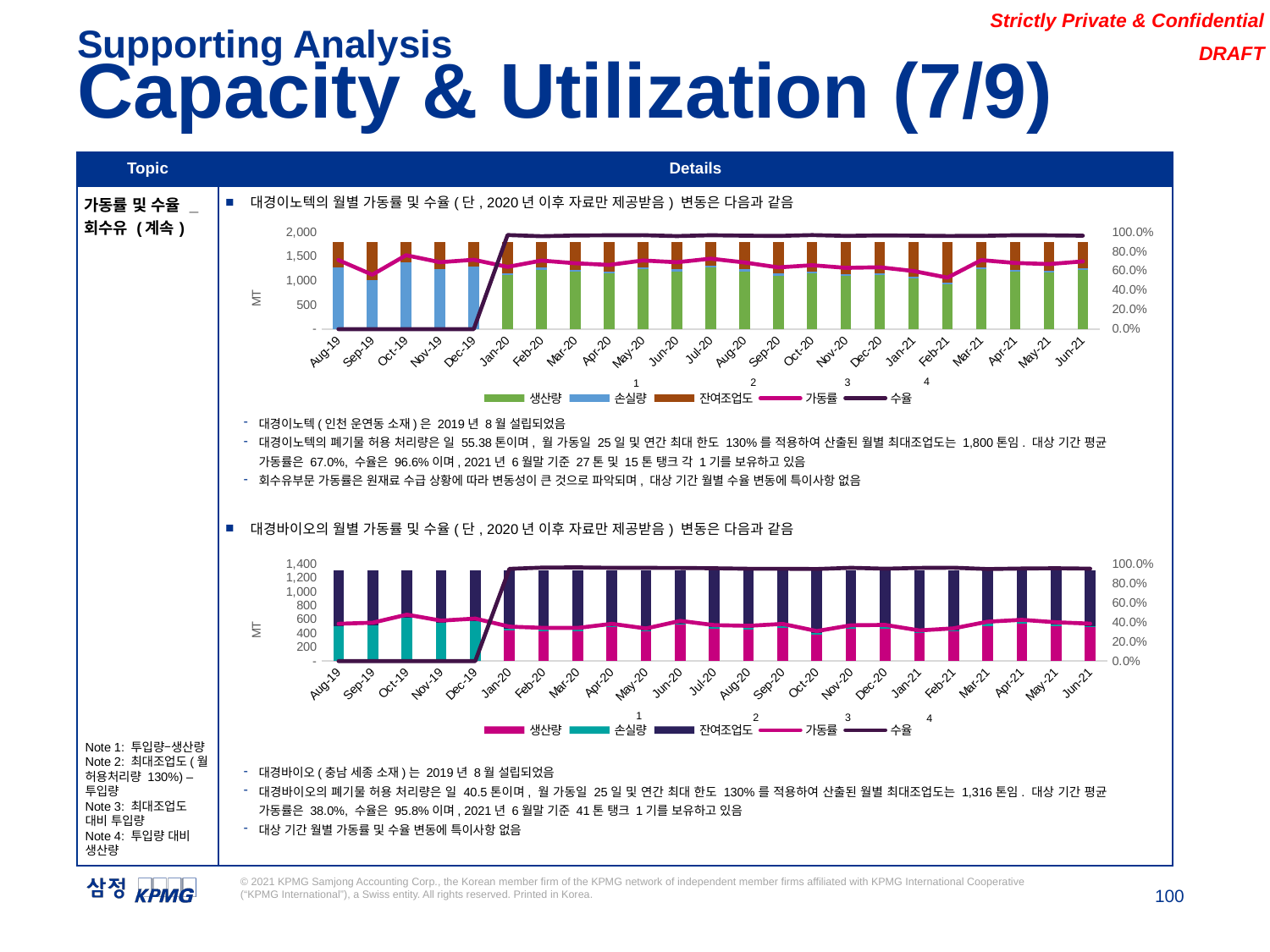

Supporting Analysis
Capacity & Utilization (7/9)
| Topic | Details |
| --- | --- |
| 가동률 및 수율 \_회수유 (계속) | 대경이노텍의 월별 가동률 및 수율(단, 2020년 이후 자료만 제공받음) 변동은 다음과 같음 대경바이오의 월별 가동률 및 수율(단, 2020년 이후 자료만 제공받음) 변동은 다음과 같음 |

### Chart

| Category | 생산량 | 손실량 | 잔여조업도 | 가동률 | 수율 |
|---|---|---|---|---|---|
| 43678 | 0.0 | 1282.846 | 517.0040000000001 | 0.7127516181904047 | None |
| 43709 | 0.0 | 1011.732 | 788.1180000000002 | 0.56212017668139 | None |
| 43739 | 0.0 | 1373.03 | 426.82000000000016 | 0.7628580159457732 | None |
| 43770 | 0.0 | 1243.733 | 556.1170000000002 | 0.6910203628080117 | None |
| 43800 | 0.0 | 1288.75 | 511.10000000000014 | 0.7160318915465177 | None |
| 43831 | 1123.0 | 32.93900000000008 | 643.9110000000001 | 0.6422418534877906 | 0.9715045517107735 |
| 43862 | 1222.0 | 52.27999999999997 | 525.5700000000002 | 0.7079923326943911 | 0.9589729101924224 |
| 43891 | 1183.0 | 40.638999999999896 | 576.2110000000002 | 0.679856099119371 | 0.9667884073652443 |
| 43922 | 1156.0 | 37.493999999999915 | 606.3560000000002 | 0.663107481178987 | 0.968584676588236 |
| 43952 | 1237.0 | 38.72700000000009 | 524.123 | 0.7087962885796039 | 0.9696431916859954 |
| 43983 | 1193.0 | 49.24000000000001 | 557.6100000000001 | 0.6901908492374365 | 0.9603619268418341 |
| 44013 | 1269.0 | 40.26800000000003 | 490.5820000000001 | 0.7274317304219796 | 0.9692438828414045 |
| 44044 | 1195.0 | 44.02299999999991 | 560.8270000000002 | 0.6884034780676166 | 0.964469586117449 |
| 44075 | 1104.0 | 43.20700000000011 | 652.643 | 0.6373903380837292 | 0.9623372242324183 |
| 44105 | 1153.0 | 34.77500000000009 | 612.075 | 0.6599299941661805 | 0.9707225695102186 |
| 44136 | 1096.0 | 42.430000000000064 | 661.4200000000001 | 0.6325138205961608 | 0.9627293729083035 |
| 44166 | 1112.0 | 37.78600000000006 | 650.0640000000001 | 0.6388232352696058 | 0.9671364932256958 |
| 44197 | 1042.0 | 37.462999999999965 | 720.3870000000002 | 0.5997516459704975 | 0.9652947808308391 |
| 44228 | 920.0 | 37.000999999999976 | 842.8490000000002 | 0.5317115315165152 | 0.9613365085302942 |
| 44256 | 1234.0 | 47.97600000000011 | 517.874 | 0.7122682445759368 | 0.9625765224934008 |
| 44287 | 1192.0 | 37.48000000000002 | 570.3700000000001 | 0.6831013695585743 | 0.969515567557016 |
| 44317 | 1171.0 | 38.361000000000104 | 590.489 | 0.6719232158235409 | 0.9682799428789253 |
| 44348 | 1214.0 | 44.6579999999999 | 541.1920000000002 | 0.6993127205044863 | 0.9645193531523258 |
4
2
3
1
대경이노텍(인천 운연동 소재)은 2019년 8월 설립되었음
대경이노텍의 폐기물 허용 처리량은 일 55.38톤이며, 월 가동일 25일 및 연간 최대 한도 130%를 적용하여 산출된 월별 최대조업도는 1,800톤임. 대상 기간 평균 가동률은 67.0%, 수율은 96.6%이며, 2021년 6월말 기준 27톤 및 15톤 탱크 각 1기를 보유하고 있음
회수유부문 가동률은 원재료 수급 상황에 따라 변동성이 큰 것으로 파악되며, 대상 기간 월별 수율 변동에 특이사항 없음

### Chart

| Category | 생산량 | 손실량 | 잔여조업도 | 가동률 | 수율 |
|---|---|---|---|---|---|
| 43678 | 0.0 | 507.535 | 808.7149999999999 | 0.3855916429249763 | None |
| 43709 | 0.0 | 522.182 | 794.068 | 0.39671946818613485 | None |
| 43739 | 0.0 | 631.453 | 684.797 | 0.47973637226970556 | None |
| 43770 | 0.0 | 550.319 | 765.931 | 0.418096106362773 | None |
| 43800 | 0.0 | 577.888 | 738.362 | 0.43904121557454895 | None |
| 43831 | 446.0 | 22.41300000000001 | 847.837 | 0.3558693257359924 | 0.95215119990265 |
| 43862 | 436.0 | 15.543000000000006 | 864.707 | 0.3430526115859449 | 0.9655780291135063 |
| 43891 | 436.0 | 14.776999999999987 | 865.473 | 0.34247065527065523 | 0.96721882438545 |
| 43922 | 488.0 | 18.752999999999986 | 809.4970000000001 | 0.3849975308641975 | 0.962993805660746 |
| 43952 | 427.0 | 16.601999999999975 | 872.648 | 0.3370195631528965 | 0.9625745600786291 |
| 43983 | 526.0 | 20.886999999999944 | 769.363 | 0.41548869895536555 | 0.9618074666247325 |
| 44013 | 469.0 | 20.194000000000017 | 827.056 | 0.3716573599240266 | 0.9587198534732642 |
| 44044 | 457.0 | 22.40100000000001 | 836.8489999999999 | 0.3642172839506173 | 0.9532729385211962 |
| 44075 | 482.0 | 23.59899999999999 | 810.6510000000001 | 0.3841207977207977 | 0.9533246703415157 |
| 44105 | 388.0 | 20.062000000000012 | 908.188 | 0.31001861348528015 | 0.9508359023873822 |
| 44136 | 469.0 | 17.874000000000024 | 829.376 | 0.36989477682811017 | 0.9632882429540292 |
| 44166 | 469.0 | 22.656999999999982 | 824.5930000000001 | 0.37352858499525166 | 0.9539170600642318 |
| 44197 | 401.0 | 15.865000000000009 | 899.385 | 0.31670655270655274 | 0.9619421155529968 |
| 44228 | 429.0 | 15.976999999999975 | 871.273 | 0.3380641975308642 | 0.9640947734377283 |
| 44256 | 509.0 | 26.801000000000045 | 780.449 | 0.40706628679962015 | 0.9499795633080191 |
| 44287 | 536.0 | 24.82000000000005 | 755.43 | 0.4260740740740741 | 0.9557433757711921 |
| 44317 | 506.0 | 21.918999999999983 | 788.331 | 0.4010780626780627 | 0.9584803729359996 |
| 44348 | 486.0 | 23.327999999999975 | 806.922 | 0.38695384615384615 | 0.9541984732824428 |
1
2
3
4
Note 1: 투입량–생산량
Note 2: 최대조업도(월 허용처리량 130%) –투입량
Note 3: 최대조업도 대비 투입량
Note 4: 투입량 대비 생산량
대경바이오(충남 세종 소재)는 2019년 8월 설립되었음
대경바이오의 폐기물 허용 처리량은 일 40.5톤이며, 월 가동일 25일 및 연간 최대 한도 130%를 적용하여 산출된 월별 최대조업도는 1,316톤임. 대상 기간 평균 가동률은 38.0%, 수율은 95.8%이며, 2021년 6월말 기준 41톤 탱크 1기를 보유하고 있음
대상 기간 월별 가동률 및 수율 변동에 특이사항 없음